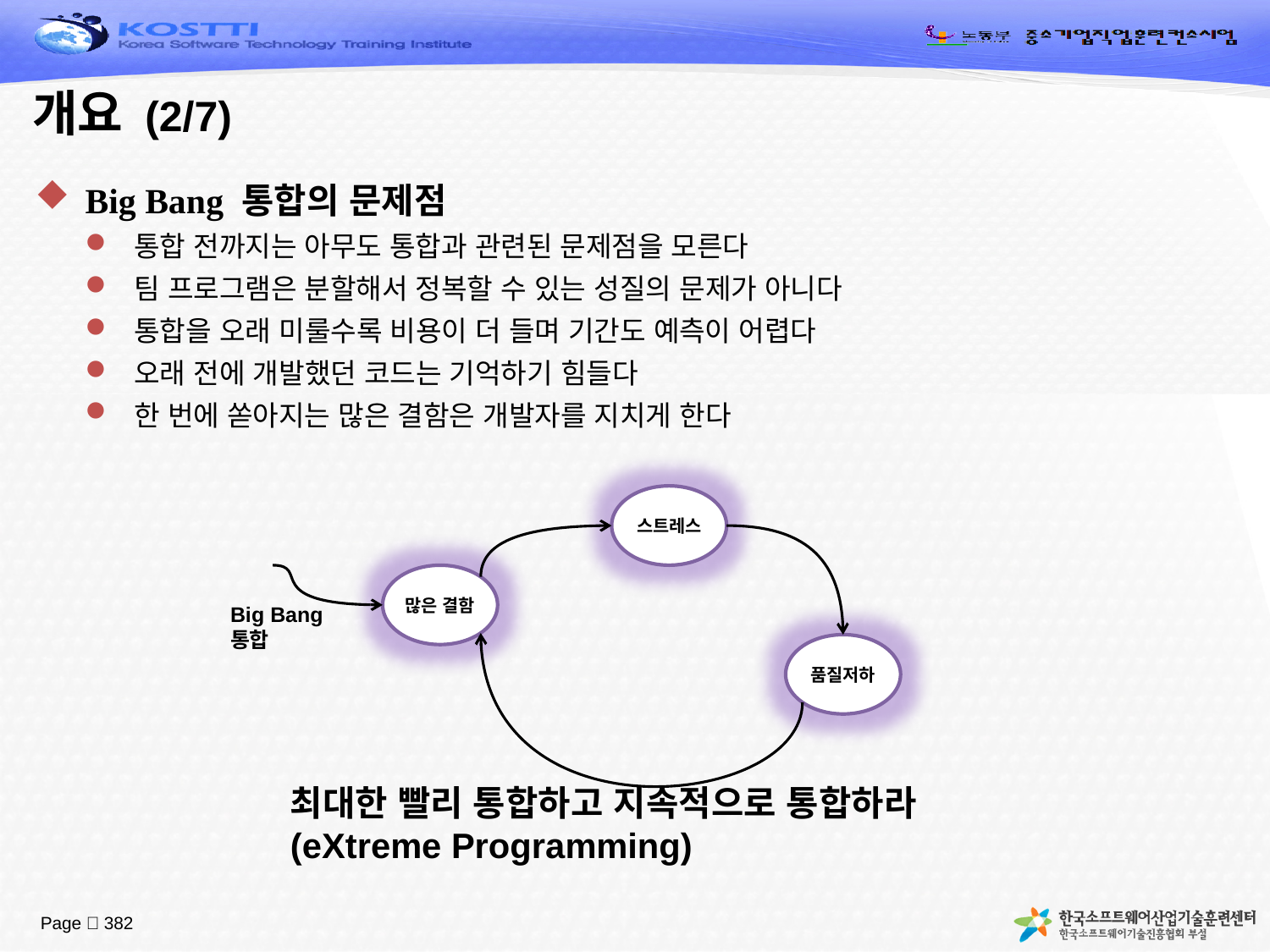

# 개요 (2/7)
Big Bang 통합의 문제점
통합 전까지는 아무도 통합과 관련된 문제점을 모른다
팀 프로그램은 분할해서 정복할 수 있는 성질의 문제가 아니다
통합을 오래 미룰수록 비용이 더 들며 기간도 예측이 어렵다
오래 전에 개발했던 코드는 기억하기 힘들다
한 번에 쏟아지는 많은 결함은 개발자를 지치게 한다
스트레스
많은 결함
Big Bang
통합
품질저하
최대한 빨리 통합하고 지속적으로 통합하라 (eXtreme Programming)